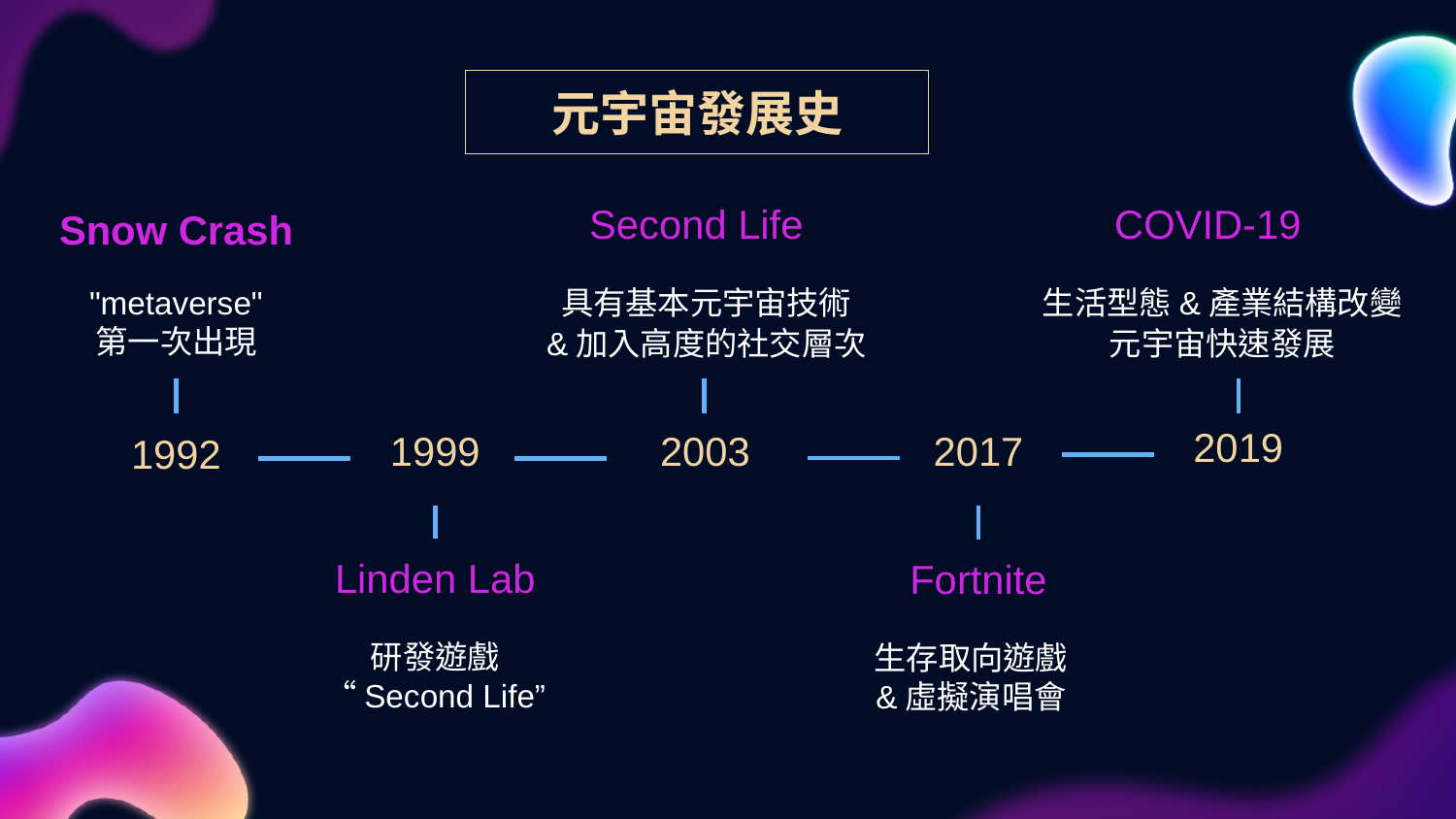

# 元宇宙發展史
Second Life
COVID-19
Snow Crash
具有基本元宇宙技術
&加入高度的社交層次
生活型態&產業結構改變
元宇宙快速發展
"metaverse"
第一次出現
2019
1999
2003
2017
1992
Linden Lab
Fortnite
研發遊戲
“Second Life”
生存取向遊戲
&虛擬演唱會